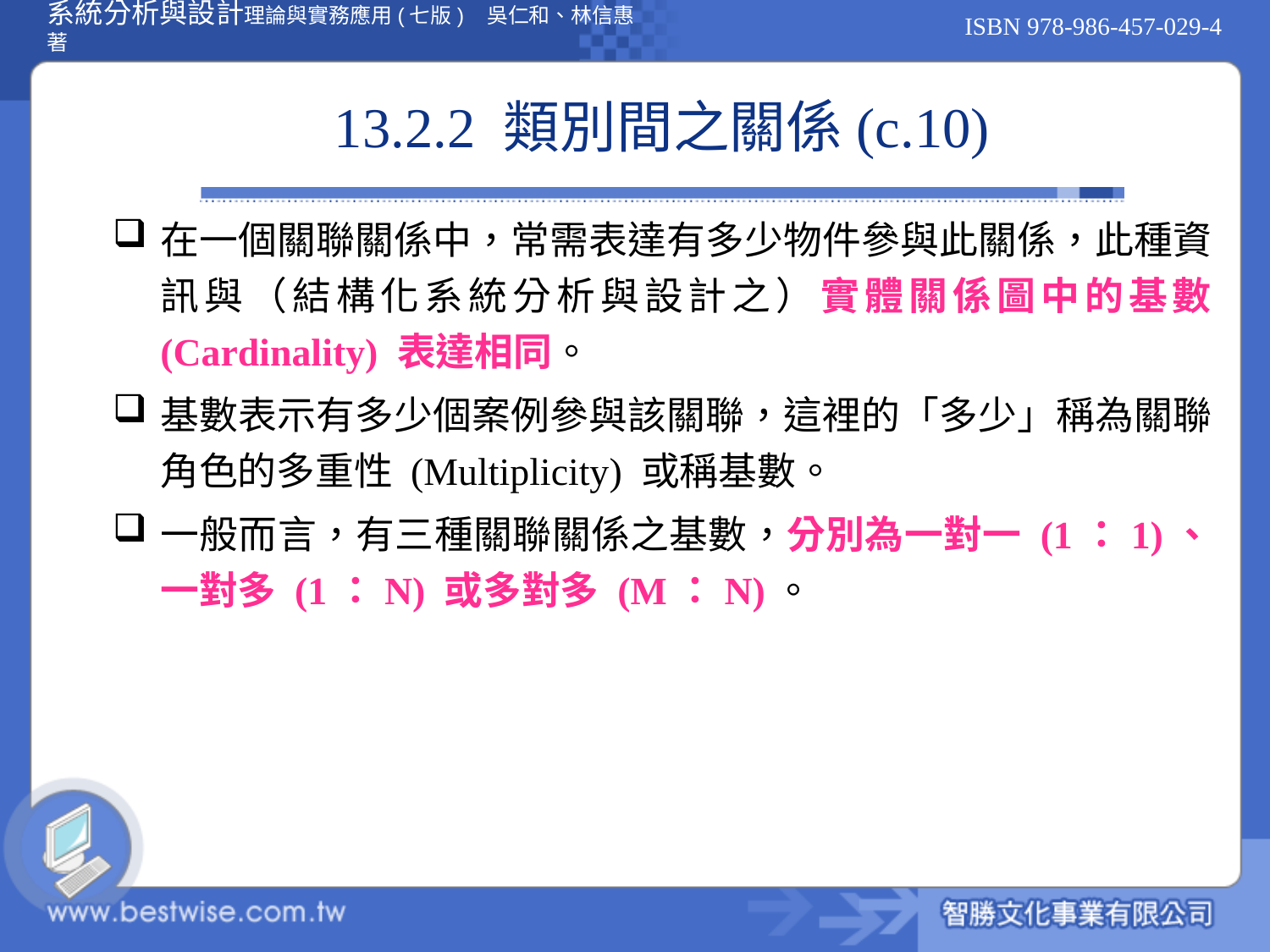

# 13.2.2 類別間之關係(c.10)
在一個關聯關係中，常需表達有多少物件參與此關係，此種資訊與（結構化系統分析與設計之）實體關係圖中的基數 (Cardinality) 表達相同。
基數表示有多少個案例參與該關聯，這裡的「多少」稱為關聯角色的多重性 (Multiplicity) 或稱基數。
一般而言，有三種關聯關係之基數，分別為一對一 (1：1)、一對多 (1：N) 或多對多 (M：N)。